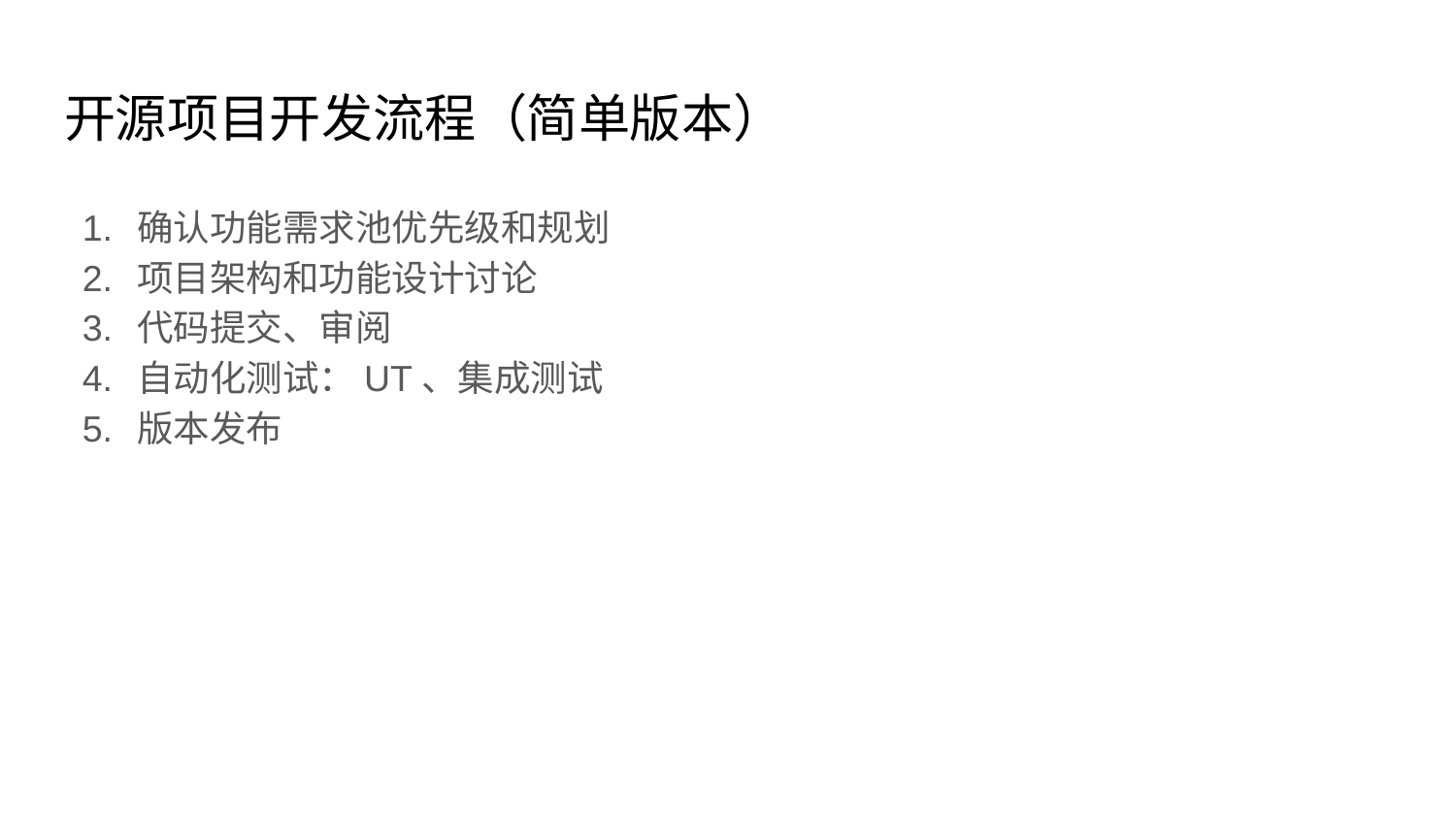

# 开源项目开发流程（简单版本）
确认功能需求池优先级和规划
项目架构和功能设计讨论
代码提交、审阅
自动化测试：UT、集成测试
版本发布